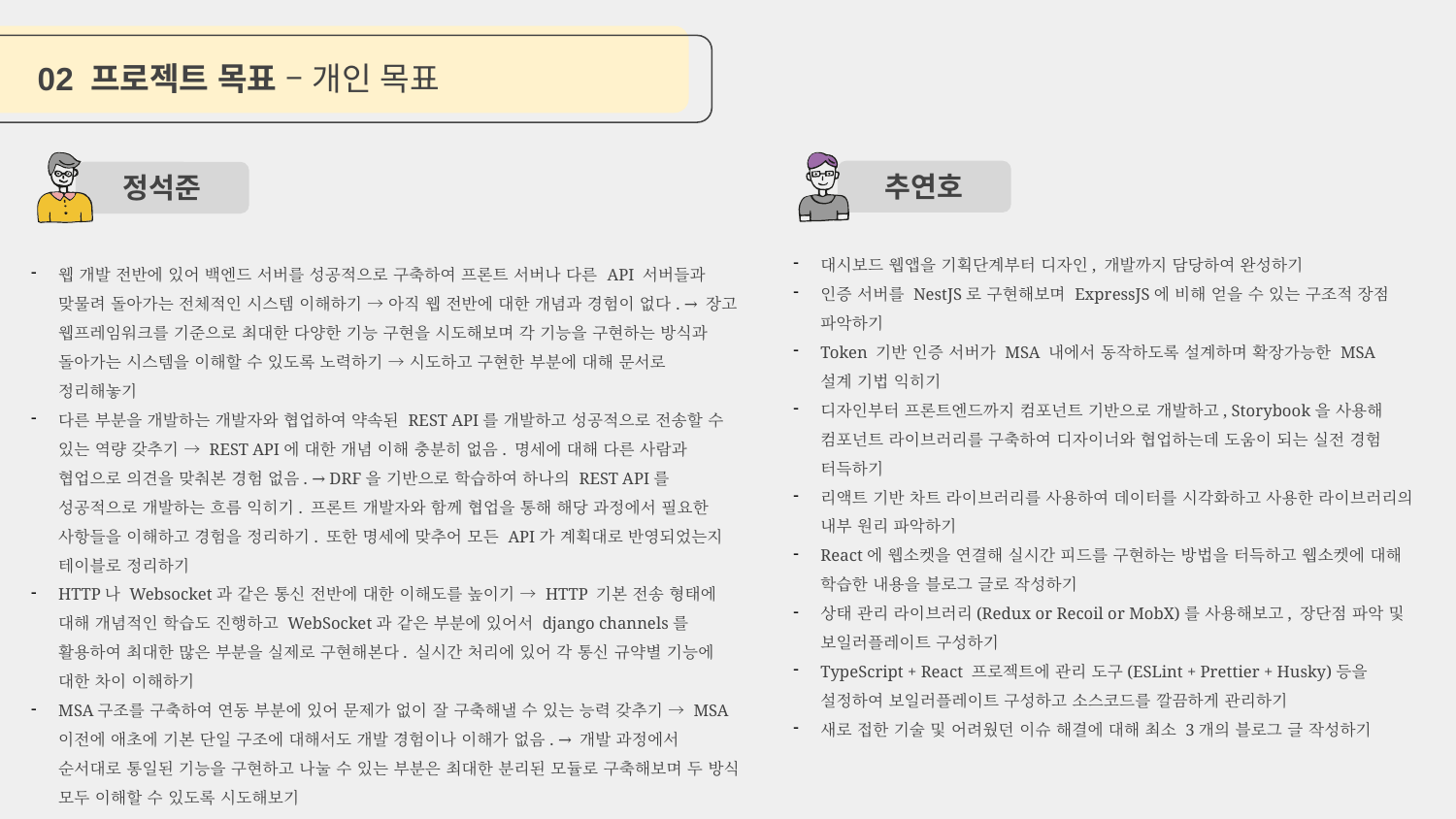

02 프로젝트 목표 – 개인 목표

정석준

추연호
대시보드 웹앱을 기획단계부터 디자인, 개발까지 담당하여 완성하기
인증 서버를 NestJS로 구현해보며 ExpressJS에 비해 얻을 수 있는 구조적 장점 파악하기
Token 기반 인증 서버가 MSA 내에서 동작하도록 설계하며 확장가능한 MSA 설계 기법 익히기
디자인부터 프론트엔드까지 컴포넌트 기반으로 개발하고, Storybook을 사용해 컴포넌트 라이브러리를 구축하여 디자이너와 협업하는데 도움이 되는 실전 경험 터득하기
리액트 기반 차트 라이브러리를 사용하여 데이터를 시각화하고 사용한 라이브러리의 내부 원리 파악하기
React에 웹소켓을 연결해 실시간 피드를 구현하는 방법을 터득하고 웹소켓에 대해 학습한 내용을 블로그 글로 작성하기
상태 관리 라이브러리(Redux or Recoil or MobX)를 사용해보고, 장단점 파악 및 보일러플레이트 구성하기
TypeScript + React 프로젝트에 관리 도구(ESLint + Prettier + Husky)등을 설정하여 보일러플레이트 구성하고 소스코드를 깔끔하게 관리하기
새로 접한 기술 및 어려웠던 이슈 해결에 대해 최소 3개의 블로그 글 작성하기
웹 개발 전반에 있어 백엔드 서버를 성공적으로 구축하여 프론트 서버나 다른 API 서버들과 맞물려 돌아가는 전체적인 시스템 이해하기 → 아직 웹 전반에 대한 개념과 경험이 없다. → 장고 웹프레임워크를 기준으로 최대한 다양한 기능 구현을 시도해보며 각 기능을 구현하는 방식과 돌아가는 시스템을 이해할 수 있도록 노력하기 → 시도하고 구현한 부분에 대해 문서로 정리해놓기
다른 부분을 개발하는 개발자와 협업하여 약속된 REST API를 개발하고 성공적으로 전송할 수 있는 역량 갖추기 → REST API에 대한 개념 이해 충분히 없음. 명세에 대해 다른 사람과 협업으로 의견을 맞춰본 경험 없음. → DRF을 기반으로 학습하여 하나의 REST API를 성공적으로 개발하는 흐름 익히기. 프론트 개발자와 함께 협업을 통해 해당 과정에서 필요한 사항들을 이해하고 경험을 정리하기. 또한 명세에 맞추어 모든 API가 계획대로 반영되었는지 테이블로 정리하기
HTTP나 Websocket과 같은 통신 전반에 대한 이해도를 높이기 → HTTP 기본 전송 형태에 대해 개념적인 학습도 진행하고 WebSocket과 같은 부분에 있어서 django channels를 활용하여 최대한 많은 부분을 실제로 구현해본다. 실시간 처리에 있어 각 통신 규약별 기능에 대한 차이 이해하기
MSA구조를 구축하여 연동 부분에 있어 문제가 없이 잘 구축해낼 수 있는 능력 갖추기 → MSA 이전에 애초에 기본 단일 구조에 대해서도 개발 경험이나 이해가 없음. → 개발 과정에서 순서대로 통일된 기능을 구현하고 나눌 수 있는 부분은 최대한 분리된 모듈로 구축해보며 두 방식 모두 이해할 수 있도록 시도해보기